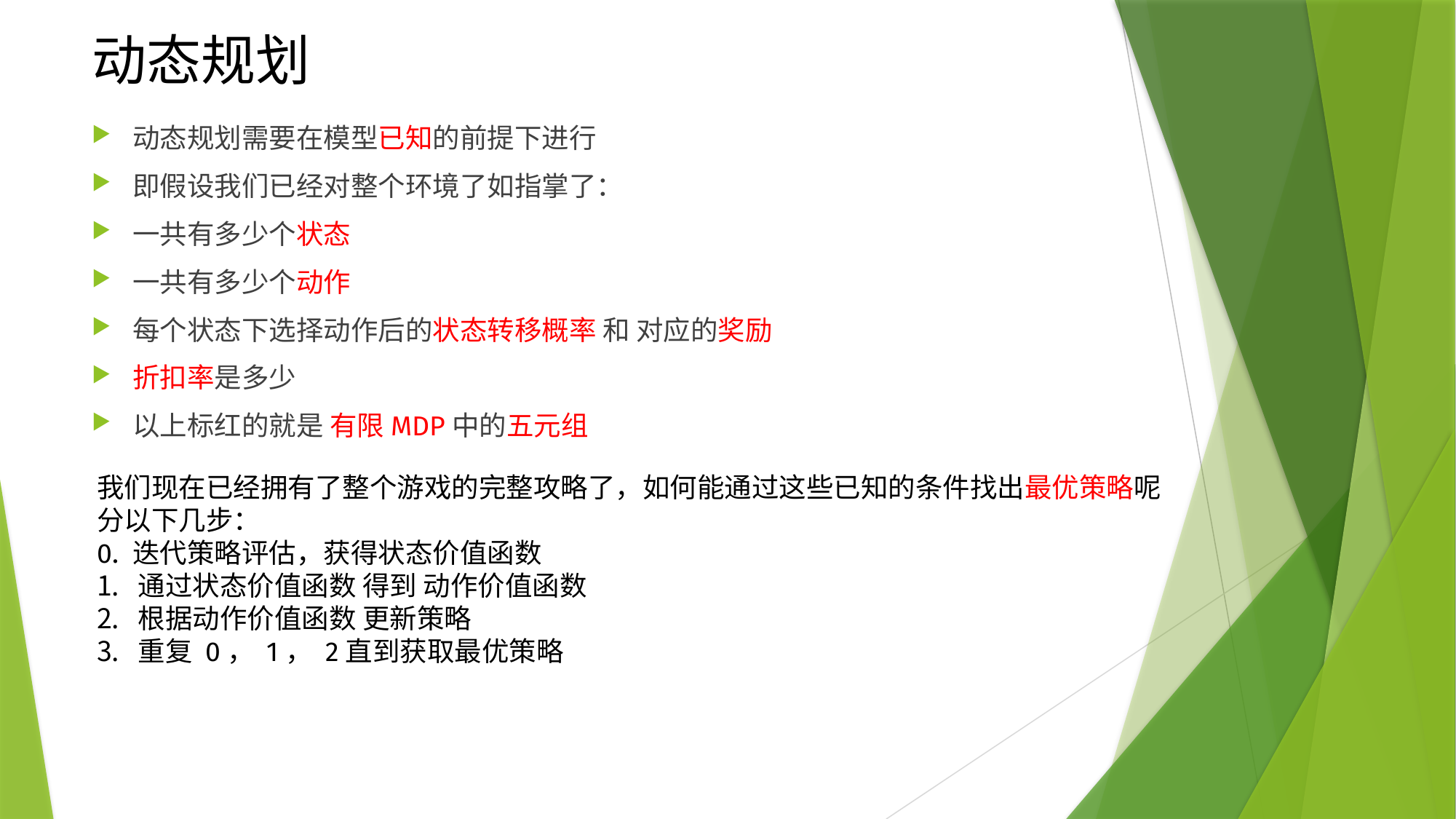

# 动态规划
动态规划需要在模型已知的前提下进行
即假设我们已经对整个环境了如指掌了：
一共有多少个状态
一共有多少个动作
每个状态下选择动作后的状态转移概率 和 对应的奖励
折扣率是多少
以上标红的就是 有限MDP中的五元组
我们现在已经拥有了整个游戏的完整攻略了，如何能通过这些已知的条件找出最优策略呢
分以下几步：
0. 迭代策略评估，获得状态价值函数
通过状态价值函数 得到 动作价值函数
根据动作价值函数 更新策略
重复 0， 1， 2直到获取最优策略